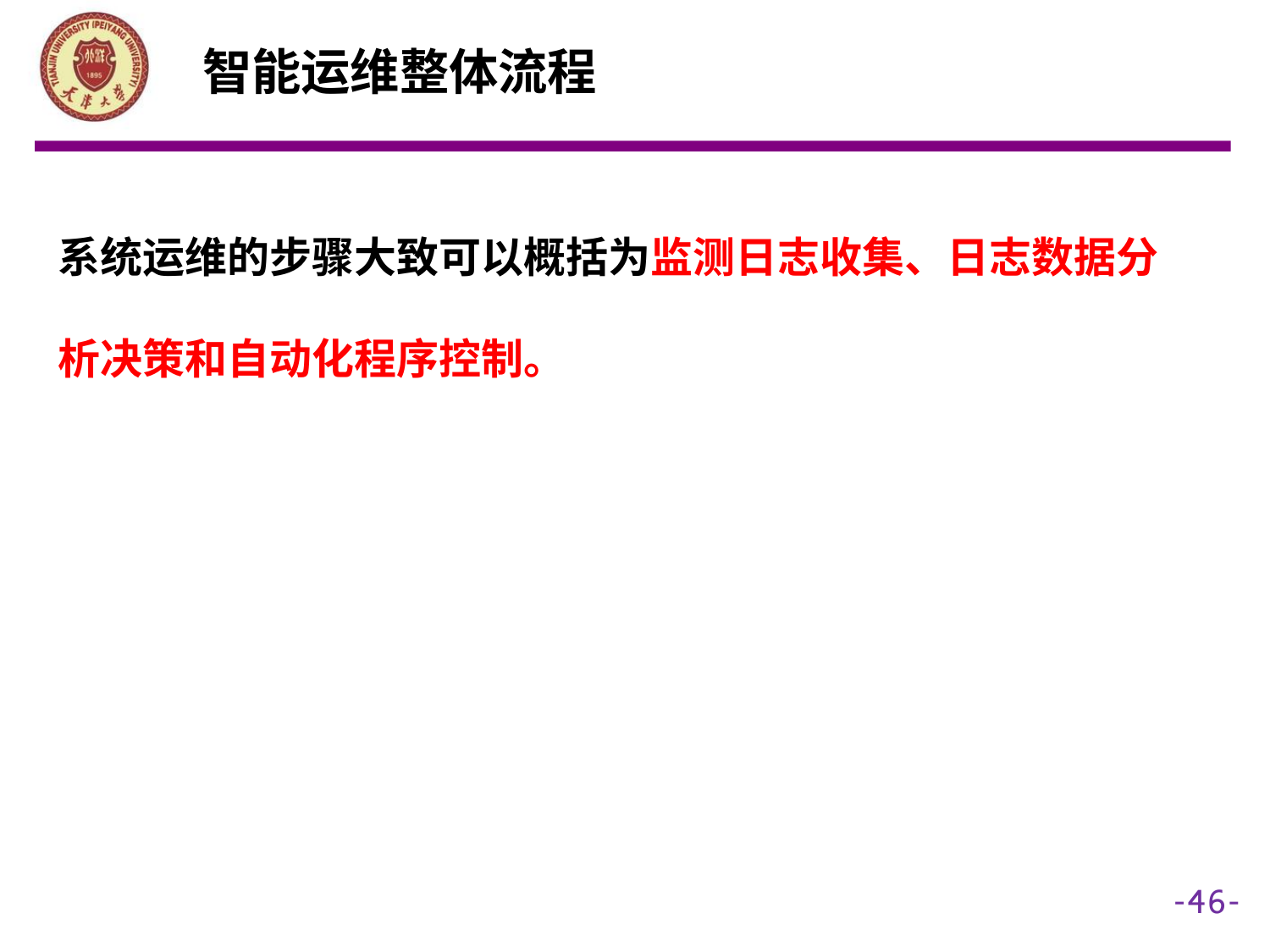

智能运维整体流程
系统运维的步骤大致可以概括为监测日志收集、日志数据分析决策和自动化程序控制。